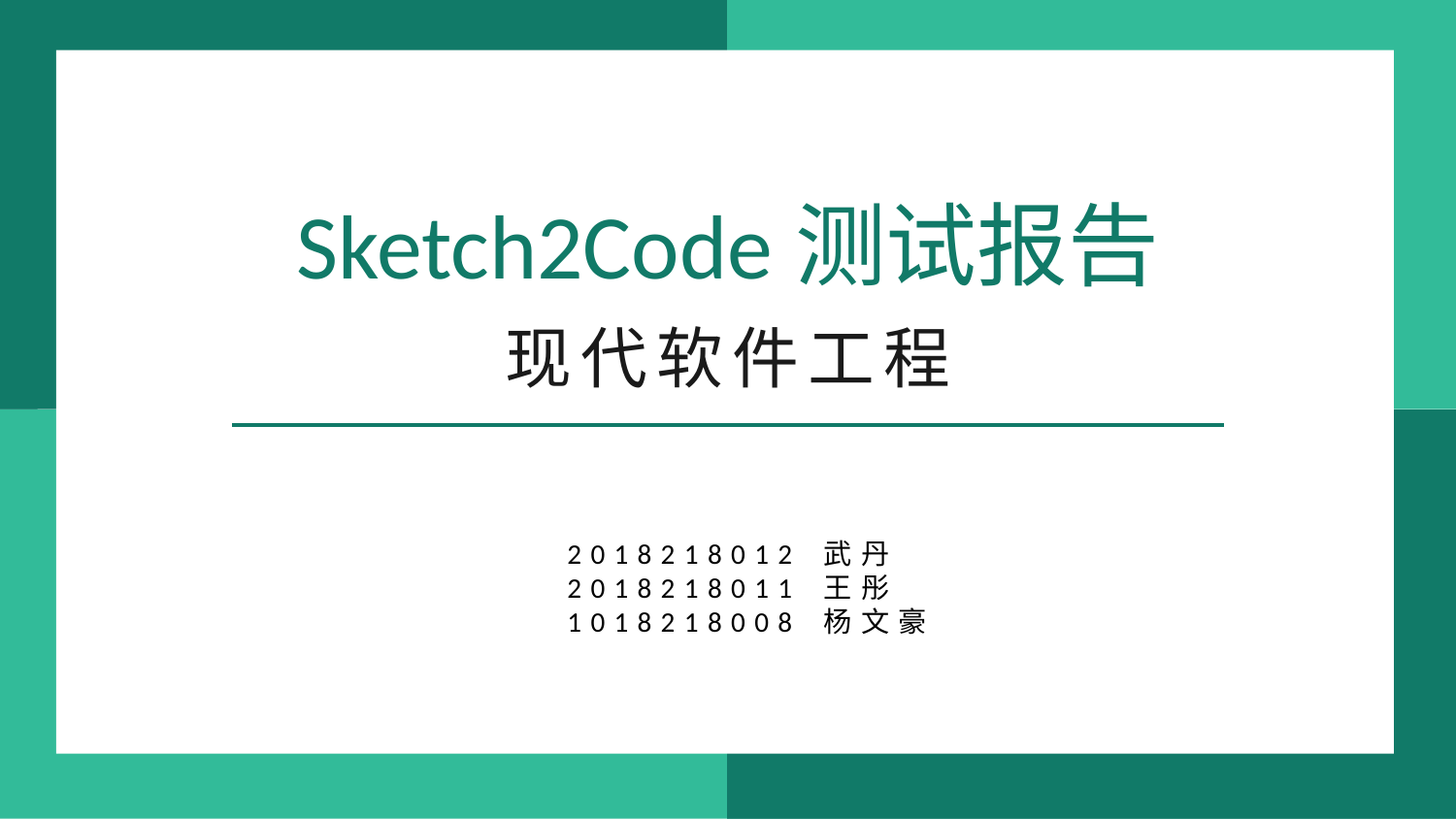

Sketch2Code测试报告
现代软件工程
2018218012 武丹
2018218011 王彤1018218008 杨文豪